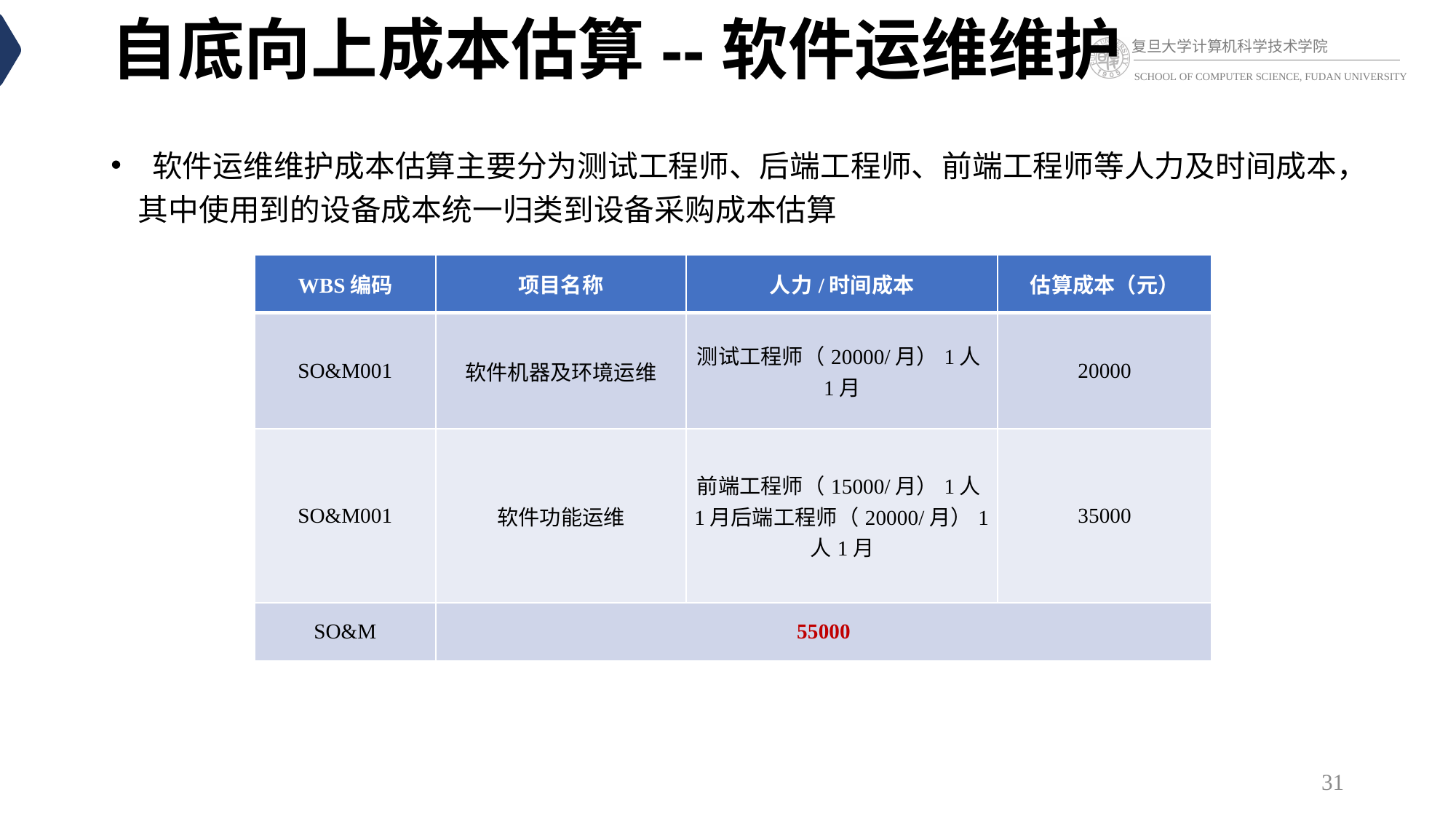

# 自底向上成本估算--软件运维维护
 软件运维维护成本估算主要分为测试工程师、后端工程师、前端工程师等人力及时间成本，其中使用到的设备成本统一归类到设备采购成本估算
| WBS编码 | 项目名称 | 人力/时间成本 | 估算成本（元） |
| --- | --- | --- | --- |
| SO&M001 | 软件机器及环境运维 | 测试工程师（20000/月）1人1月 | 20000 |
| SO&M001 | 软件功能运维 | 前端工程师（15000/月）1人1月后端工程师（20000/月）1人1月 | 35000 |
| SO&M | 55000 |  |  |
31